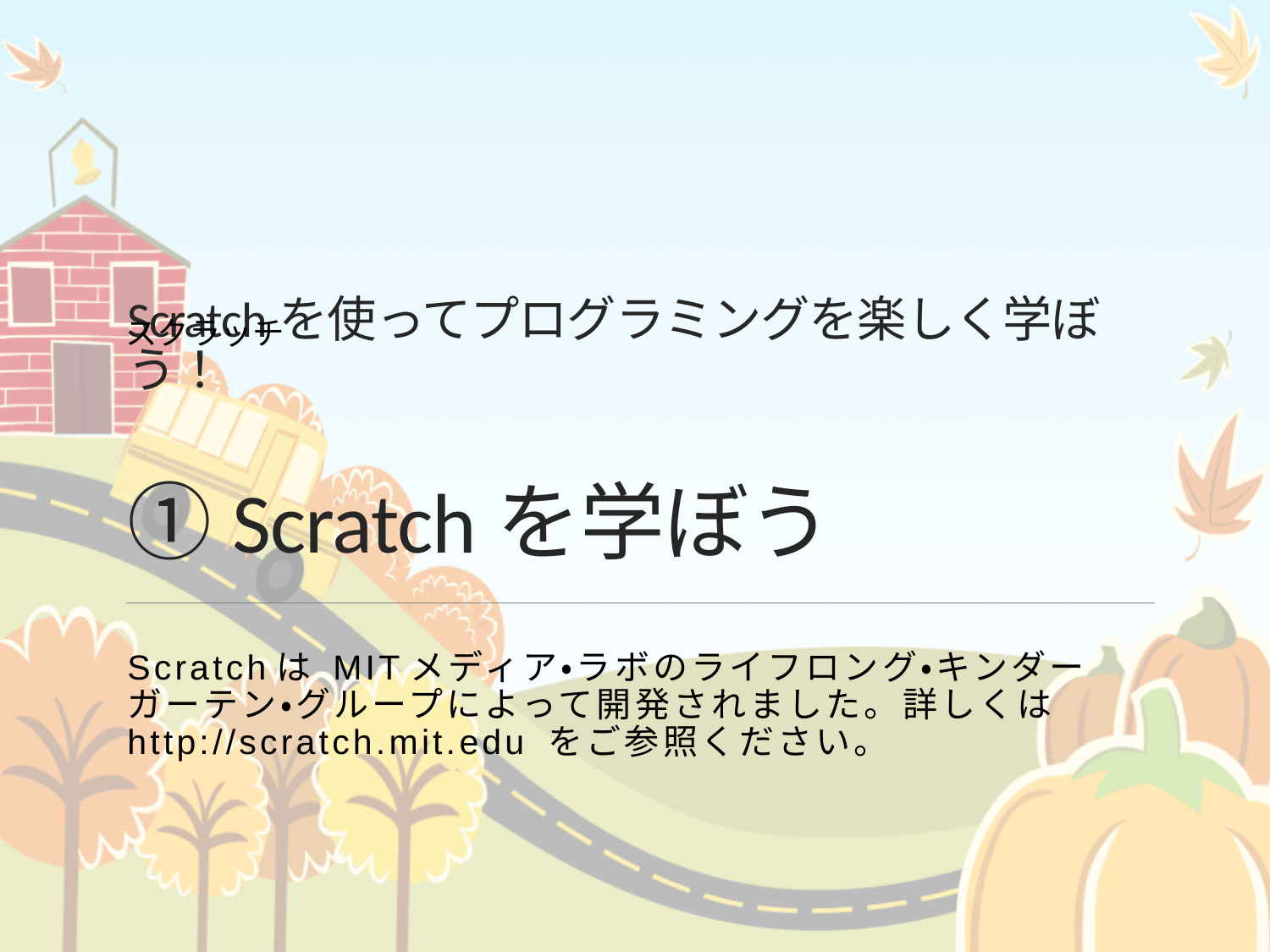

# Scratchを使ってプログラミングを楽しく学ぼう！ ①Scratchを学ぼう
スクラッチ
Scratchは MITメディア・ラボのライフロング・キンダーガーテン・グループによって開発されました。詳しくは http://scratch.mit.edu をご参照ください。